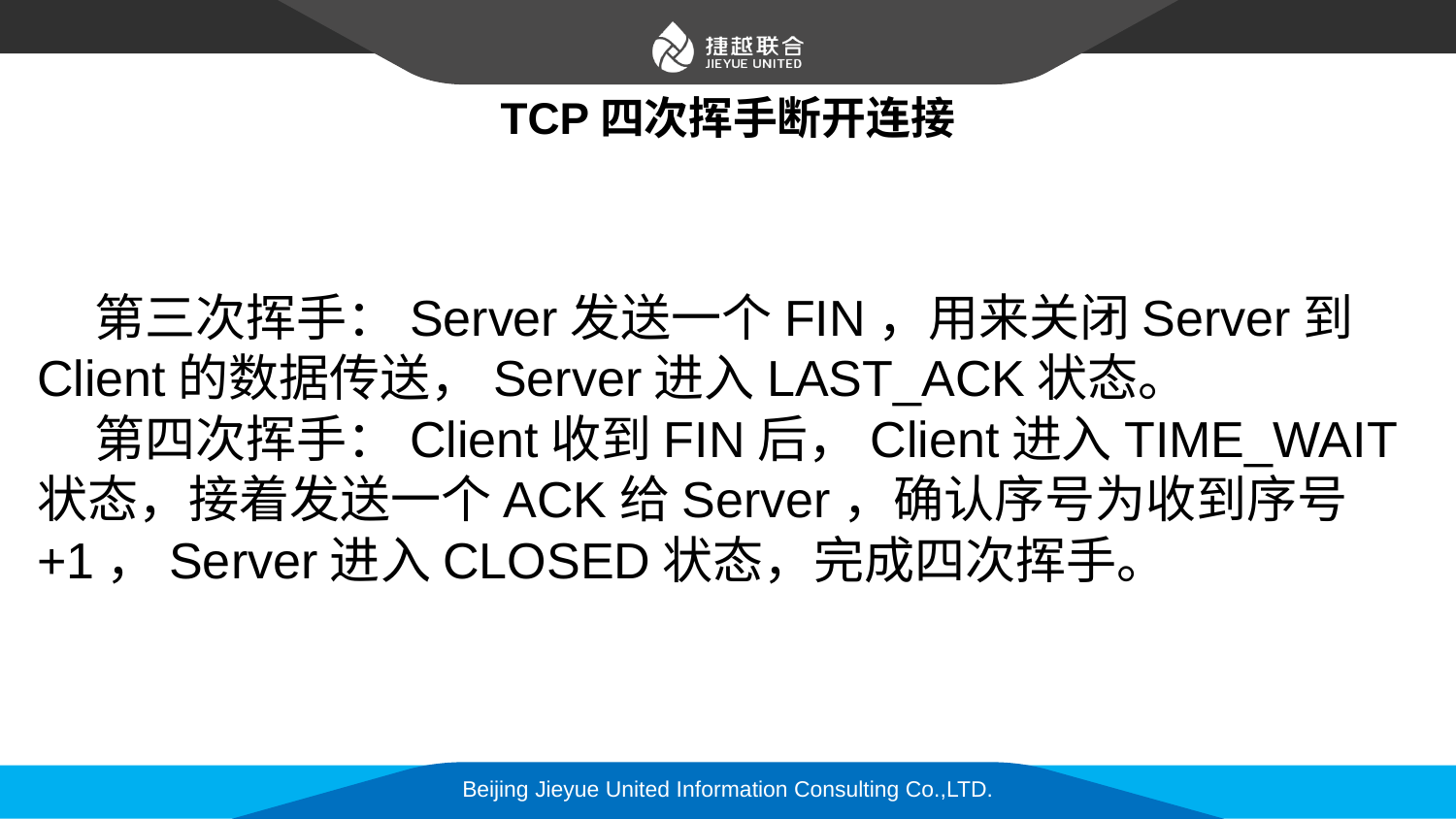

# TCP四次挥手断开连接
    第三次挥手：Server发送一个FIN，用来关闭Server到Client的数据传送，Server进入LAST_ACK状态。
    第四次挥手：Client收到FIN后，Client进入TIME_WAIT状态，接着发送一个ACK给Server，确认序号为收到序号+1，Server进入CLOSED状态，完成四次挥手。